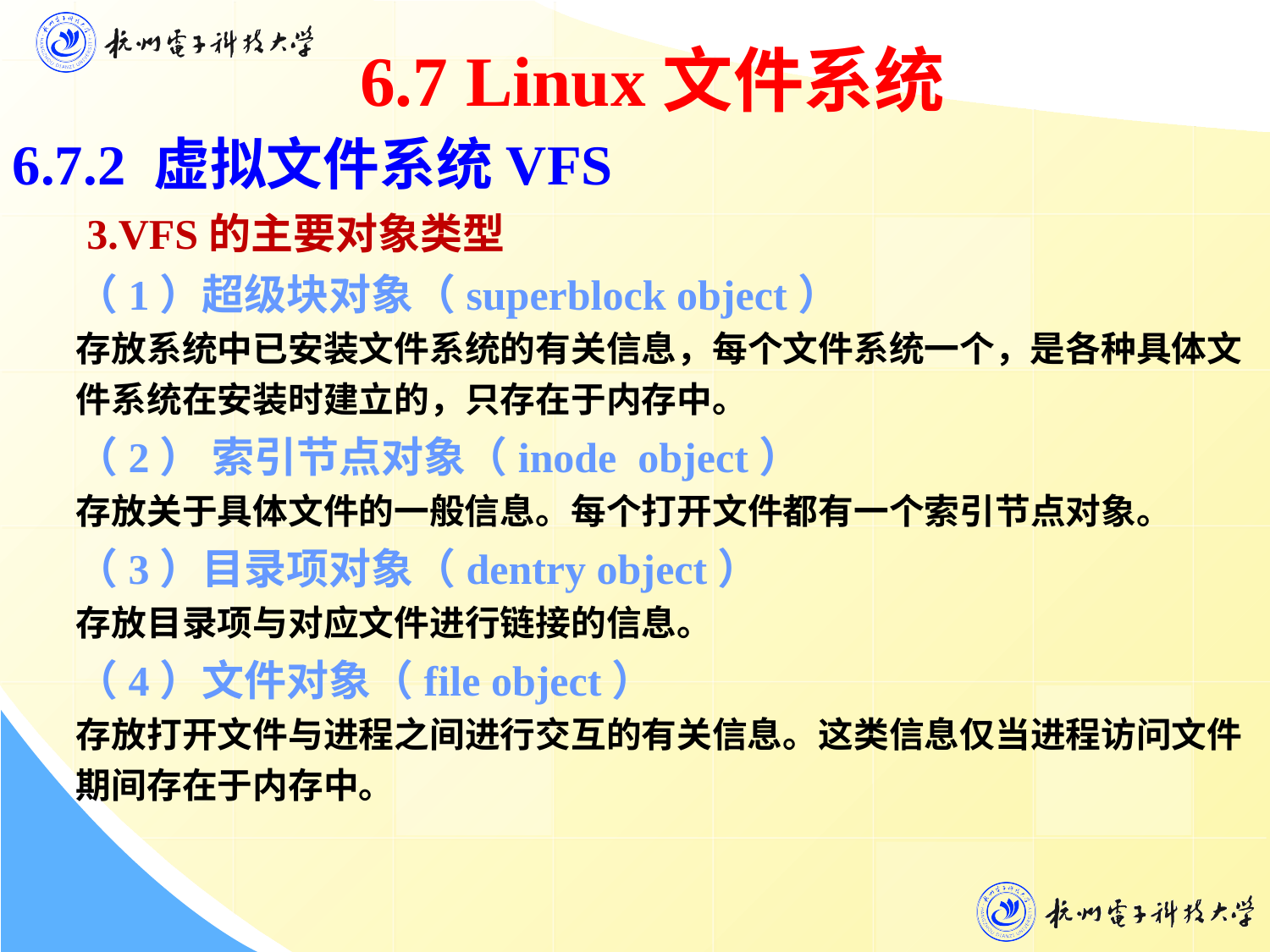

6.7 Linux文件系统
6.7.2 虚拟文件系统VFS
       3.VFS的主要对象类型
（1）超级块对象（superblock object）
存放系统中已安装文件系统的有关信息，每个文件系统一个，是各种具体文件系统在安装时建立的，只存在于内存中。
（2） 索引节点对象（inode  object）
存放关于具体文件的一般信息。每个打开文件都有一个索引节点对象。
（3）目录项对象（dentry object）
存放目录项与对应文件进行链接的信息。
（4）文件对象（file object）
存放打开文件与进程之间进行交互的有关信息。这类信息仅当进程访问文件期间存在于内存中。